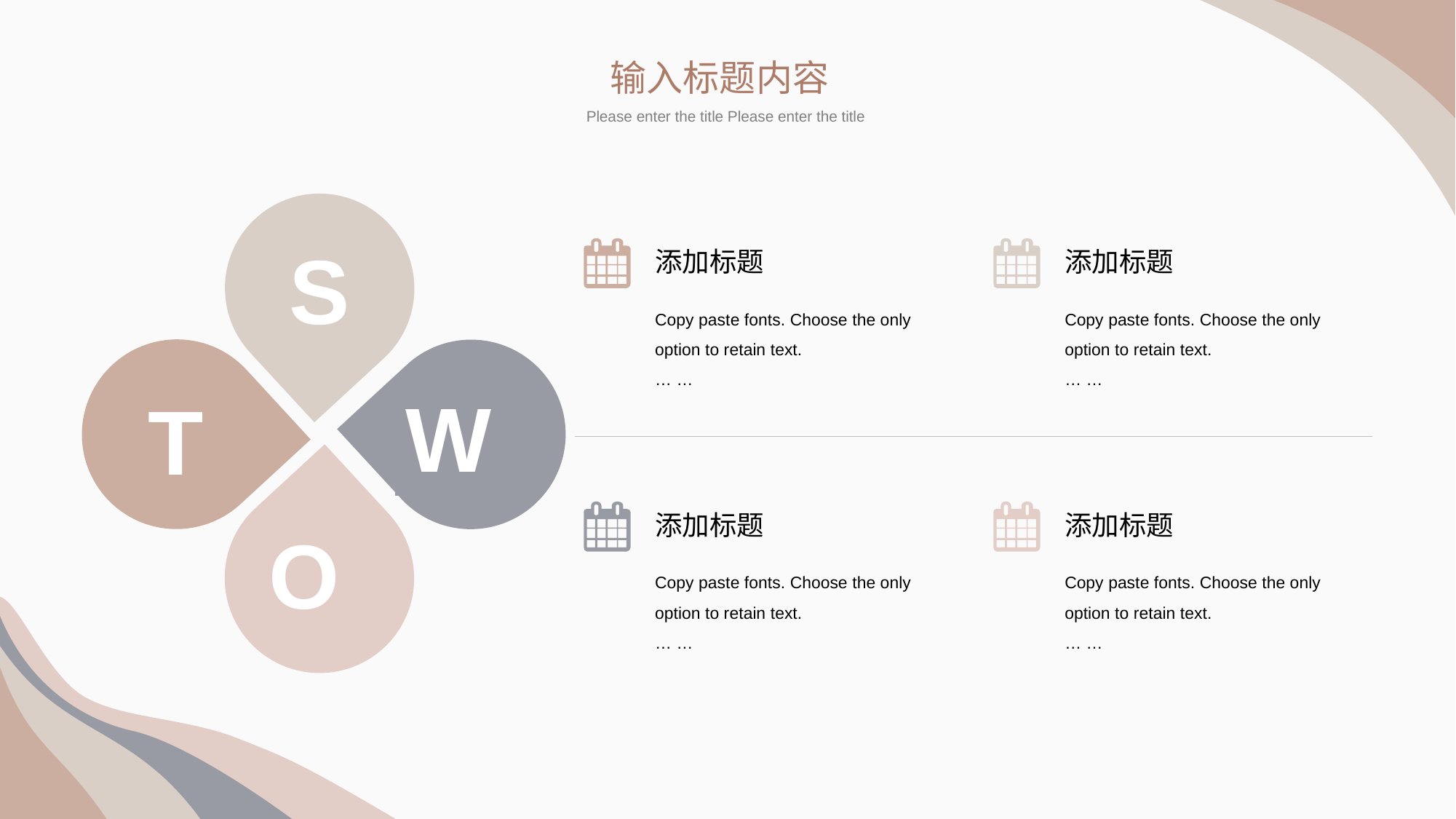

输入标题内容
Please enter the title Please enter the title

S
添加标题
Copy paste fonts. Choose the only option to retain text.
… …
添加标题
Copy paste fonts. Choose the only option to retain text.
… …

T

W

O
添加标题
Copy paste fonts. Choose the only option to retain text.
… …
添加标题
Copy paste fonts. Choose the only option to retain text.
… …